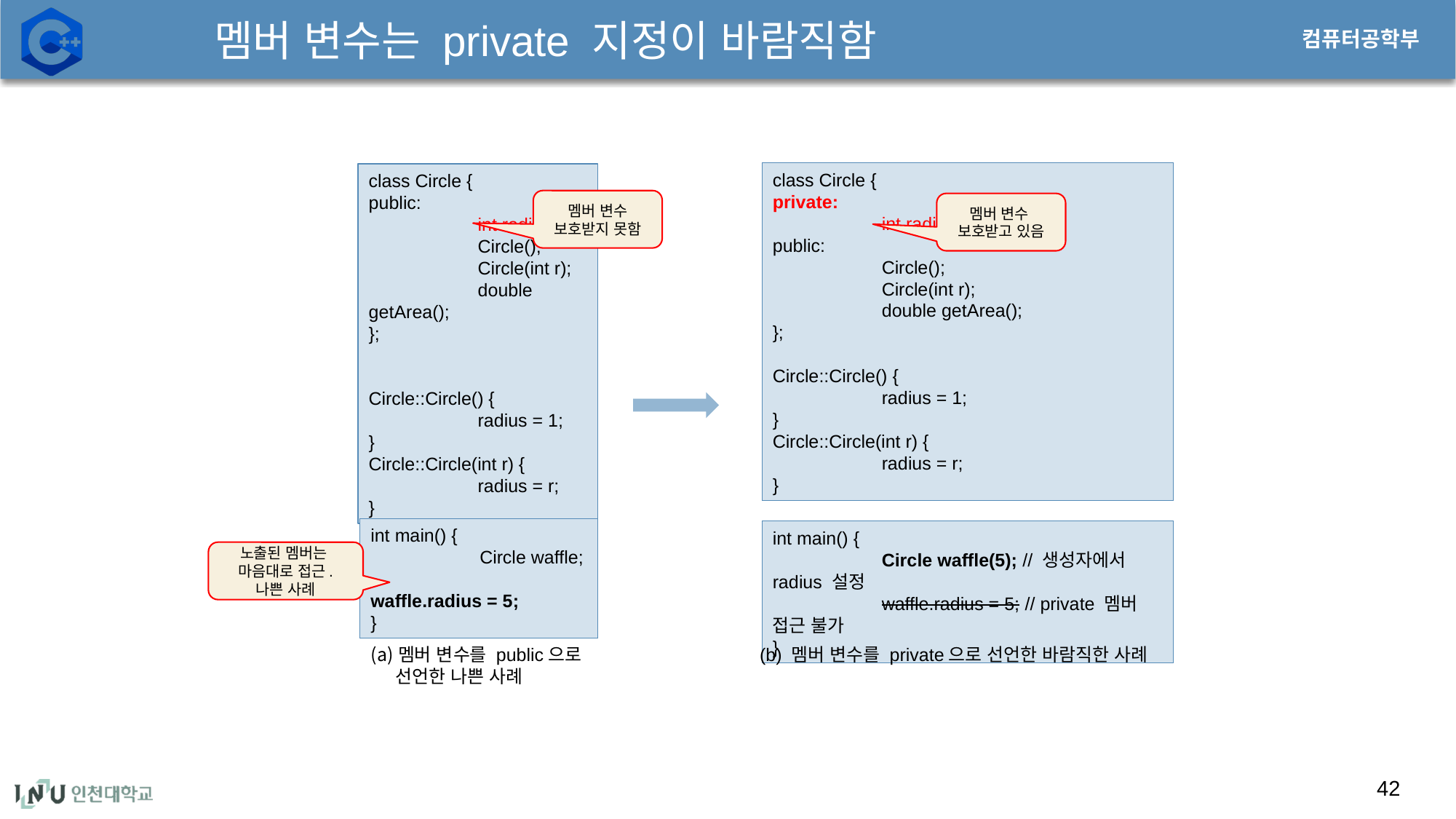

# 멤버 변수는 private 지정이 바람직함
class Circle {
private:
	int radius;
public:
	Circle();
	Circle(int r);
	double getArea();
};

Circle::Circle() {
	radius = 1;
}
Circle::Circle(int r) {
	radius = r;
}
class Circle {
public:
	int radius;
	Circle();
	Circle(int r);
	double getArea();
};

Circle::Circle() {
	radius = 1;
}
Circle::Circle(int r) {
	radius = r;
}
멤버 변수
보호받지 못함
멤버 변수
보호받고 있음

int main() {
	Circle waffle;
	waffle.radius = 5;
}
int main() {
	Circle waffle(5); // 생성자에서 radius 설정
	waffle.radius = 5; // private 멤버 접근 불가
}
노출된 멤버는
마음대로 접근.
나쁜 사례
(b) 멤버 변수를 private으로 선언한 바람직한 사례
멤버 변수를 public으로
    선언한 나쁜 사례